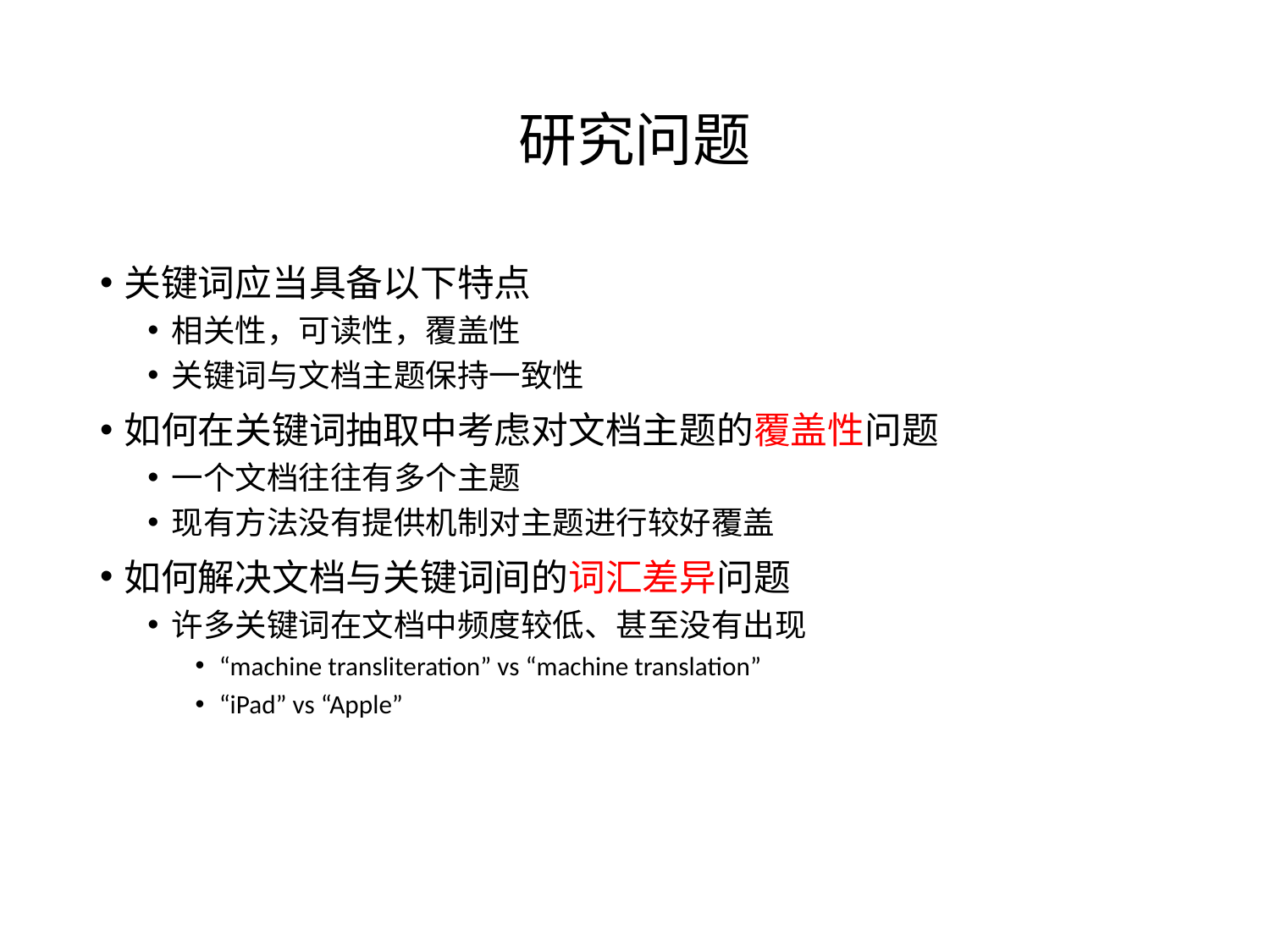

# 研究问题
关键词应当具备以下特点
相关性，可读性，覆盖性
关键词与文档主题保持一致性
如何在关键词抽取中考虑对文档主题的覆盖性问题
一个文档往往有多个主题
现有方法没有提供机制对主题进行较好覆盖
如何解决文档与关键词间的词汇差异问题
许多关键词在文档中频度较低、甚至没有出现
“machine transliteration” vs “machine translation”
“iPad” vs “Apple”